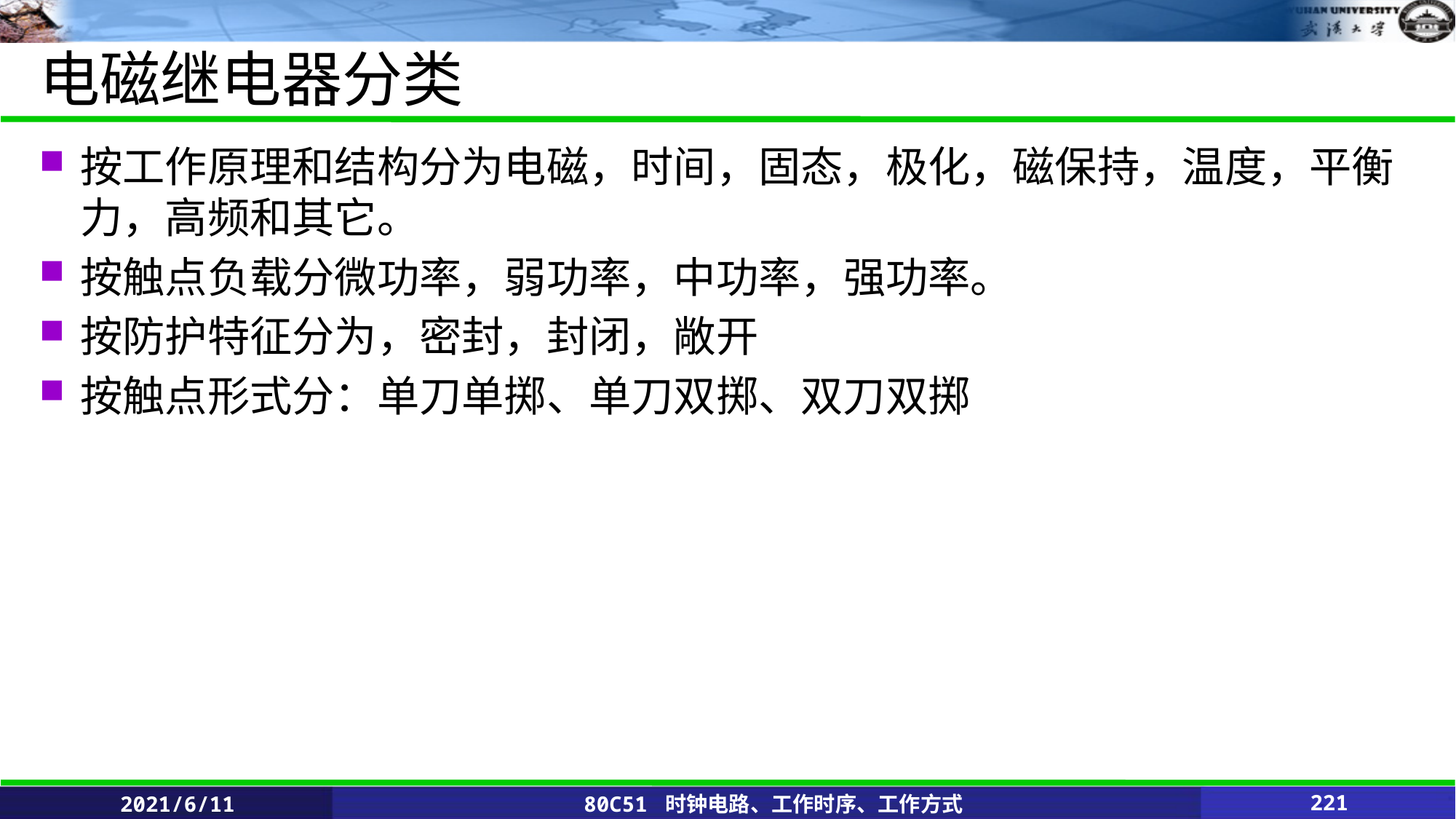

# 电磁继电器分类
按工作原理和结构分为电磁，时间，固态，极化，磁保持，温度，平衡力，高频和其它。
按触点负载分微功率，弱功率，中功率，强功率。
按防护特征分为，密封，封闭，敞开
按触点形式分：单刀单掷、单刀双掷、双刀双掷

2021/6/11
80C51 时钟电路、工作时序、工作方式
221